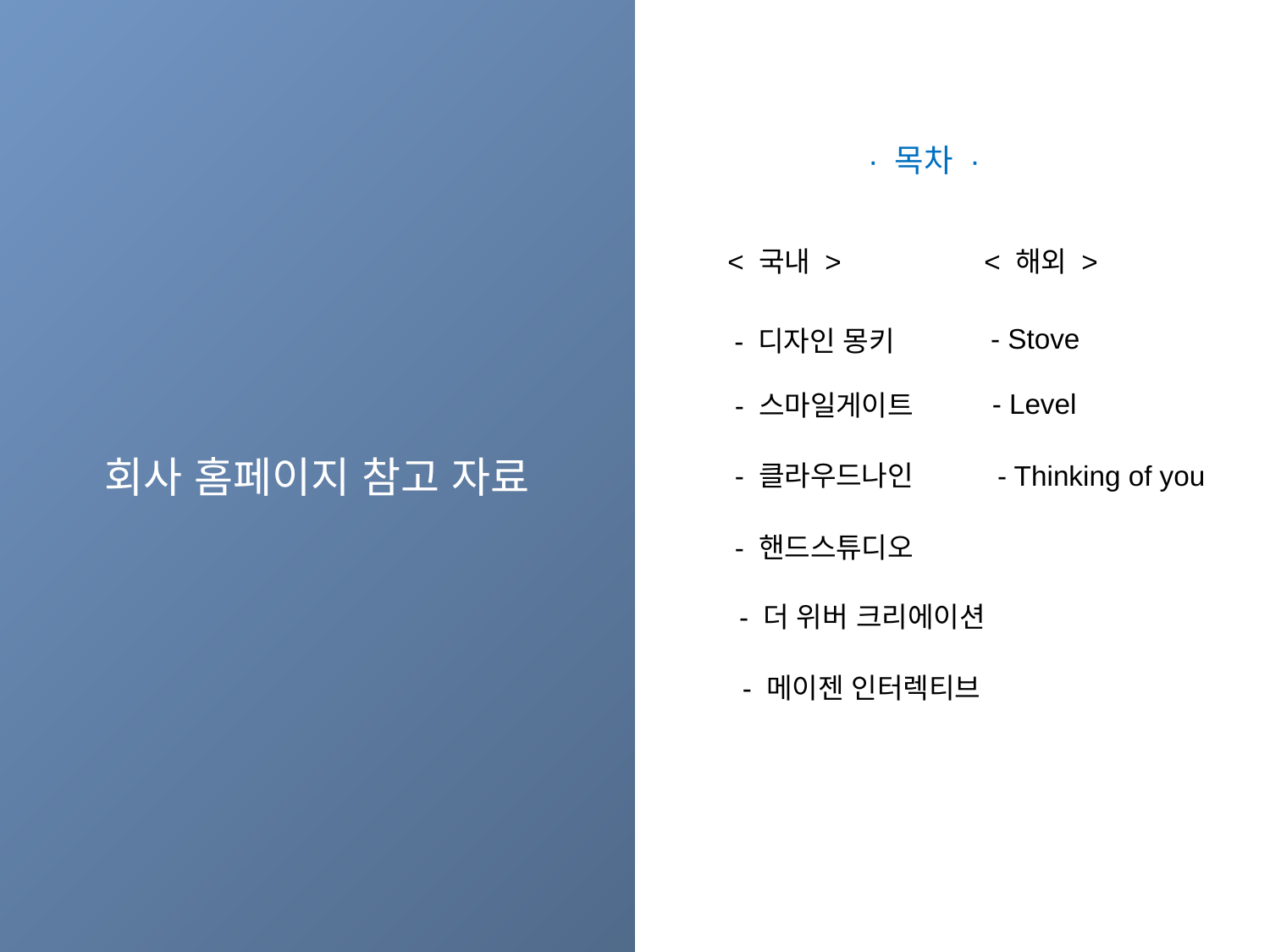

· 목차 ·
< 국내 >
< 해외 >
- Stove
- 디자인 몽키
- Level
- 스마일게이트
# 회사 홈페이지 참고 자료
- Thinking of you
- 클라우드나인
- 핸드스튜디오
- 더 위버 크리에이션
- 메이젠 인터렉티브